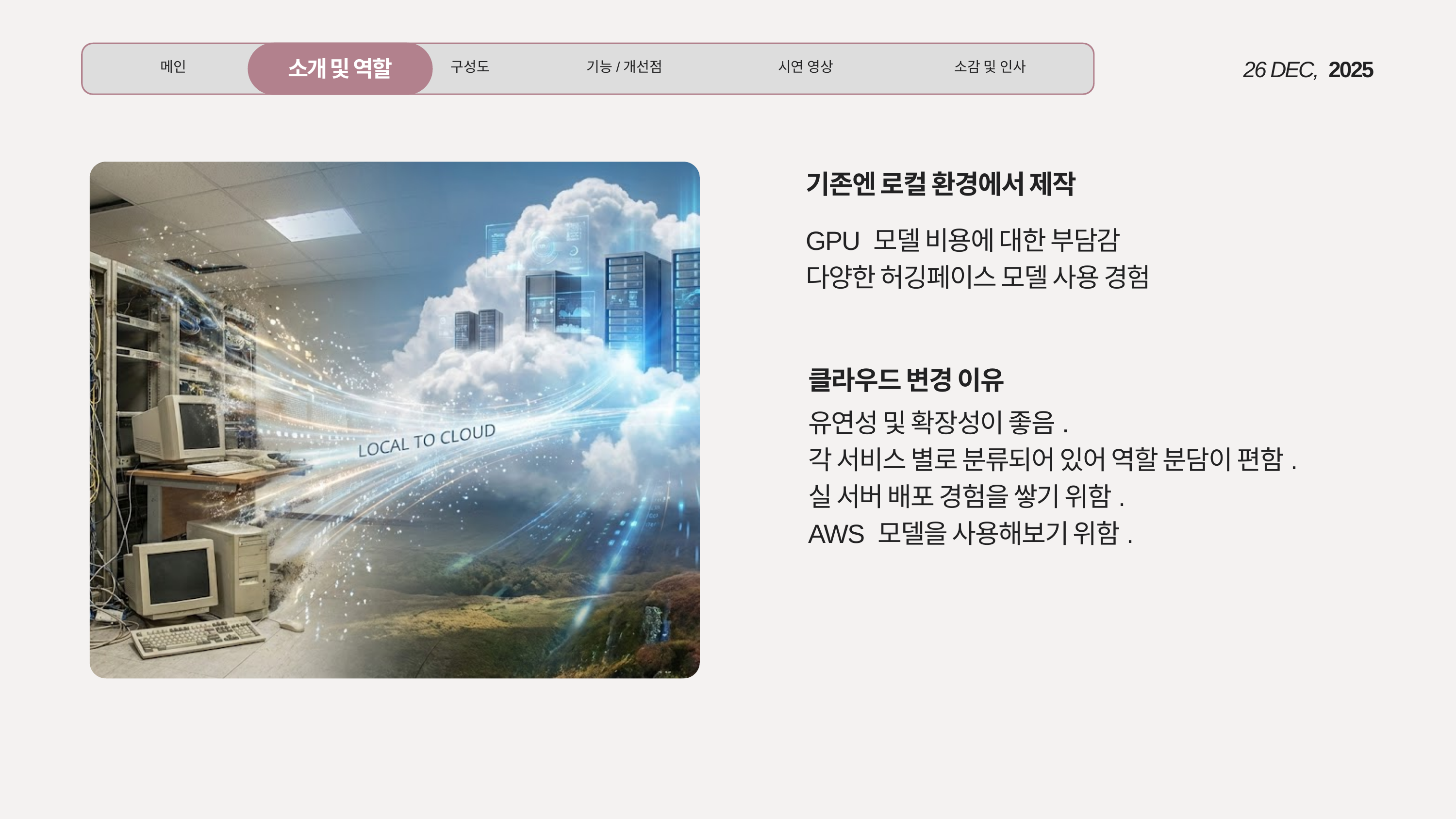

소개 및 역할
메인
구성도
기능/개선점
시연 영상
소감 및 인사
26 DEC,
2025

기존엔 로컬 환경에서 제작
GPU 모델 비용에 대한 부담감
다양한 허깅페이스 모델 사용 경험
클라우드 변경 이유
유연성 및 확장성이 좋음.
각 서비스 별로 분류되어 있어 역할 분담이 편함.
실 서버 배포 경험을 쌓기 위함.
AWS 모델을 사용해보기 위함.